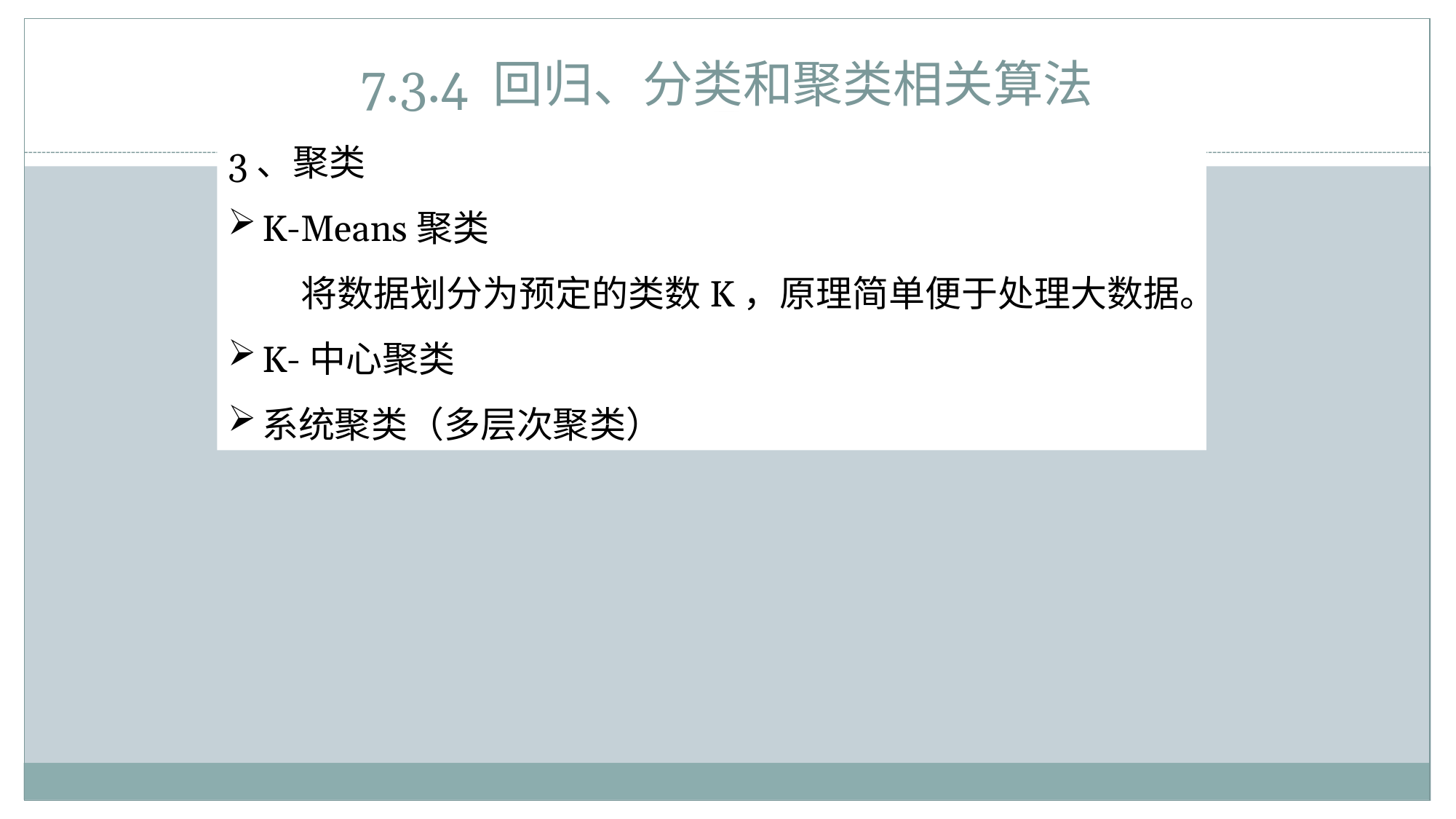

# 7.3.4 回归、分类和聚类相关算法
3、聚类
K-Means聚类
　　将数据划分为预定的类数K，原理简单便于处理大数据。
K-中心聚类
系统聚类（多层次聚类）
615